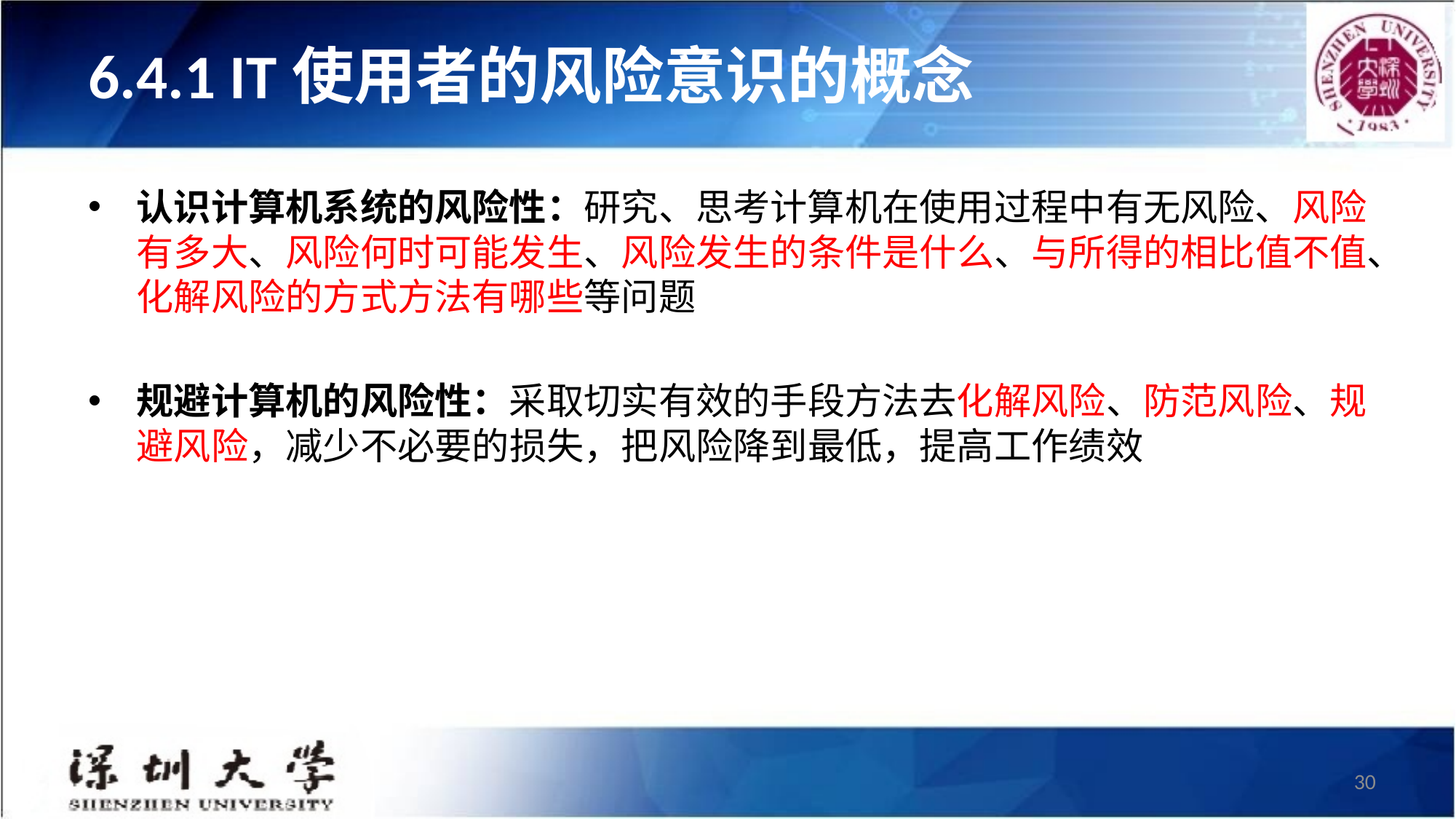

# 6.4.1 IT使用者的风险意识的概念
认识计算机系统的风险性：研究、思考计算机在使用过程中有无风险、风险有多大、风险何时可能发生、风险发生的条件是什么、与所得的相比值不值、化解风险的方式方法有哪些等问题

规避计算机的风险性：采取切实有效的手段方法去化解风险、防范风险、规避风险，减少不必要的损失，把风险降到最低，提高工作绩效
30